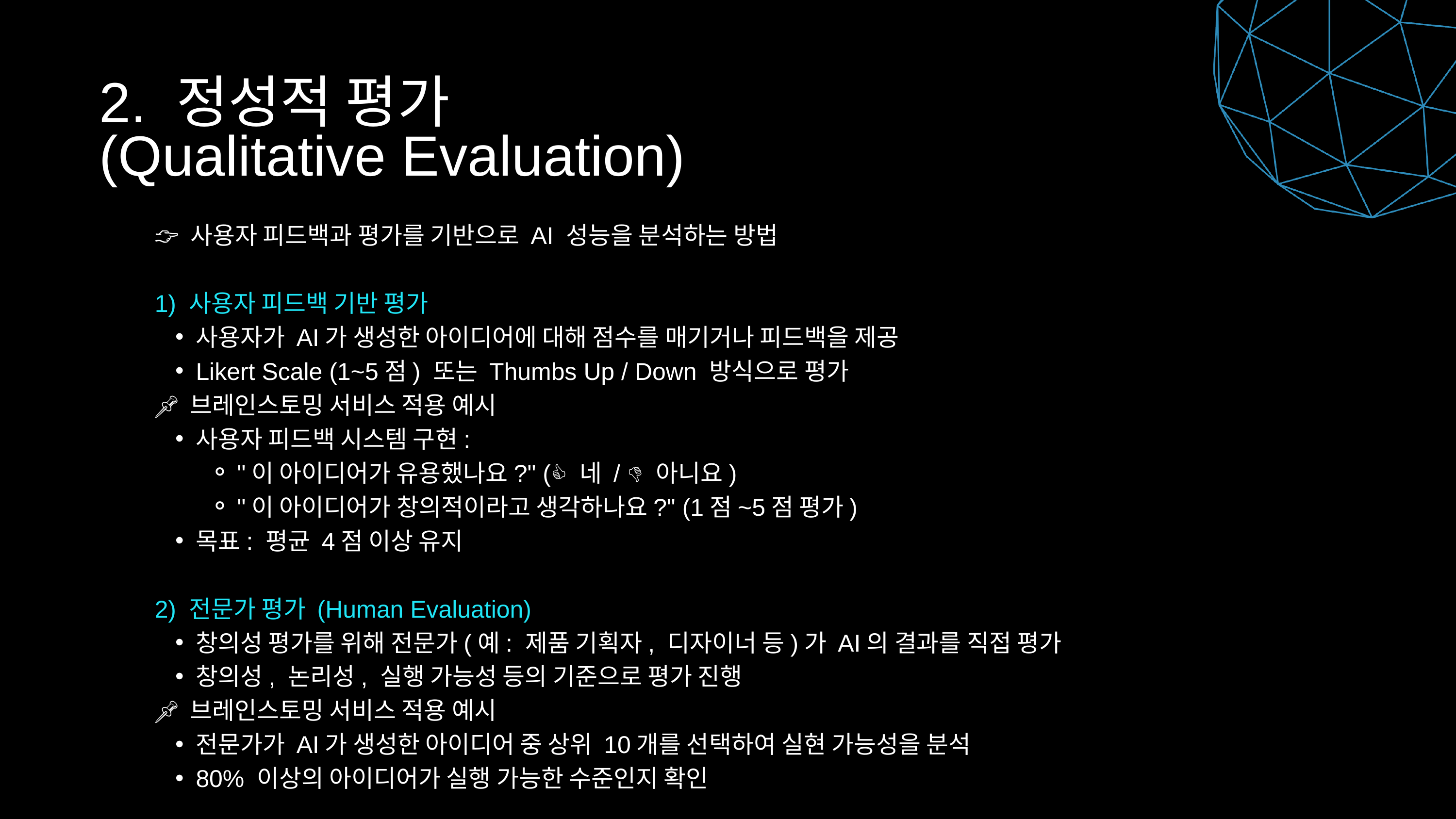

2. 정성적 평가
(Qualitative Evaluation)

👉 사용자 피드백과 평가를 기반으로 AI 성능을 분석하는 방법

1) 사용자 피드백 기반 평가
사용자가 AI가 생성한 아이디어에 대해 점수를 매기거나 피드백을 제공
Likert Scale (1~5점) 또는 Thumbs Up / Down 방식으로 평가
📌 브레인스토밍 서비스 적용 예시
사용자 피드백 시스템 구현:
"이 아이디어가 유용했나요?" (👍 네 / 👎 아니요)
"이 아이디어가 창의적이라고 생각하나요?" (1점~5점 평가)
목표: 평균 4점 이상 유지

2) 전문가 평가 (Human Evaluation)
창의성 평가를 위해 전문가(예: 제품 기획자, 디자이너 등)가 AI의 결과를 직접 평가
창의성, 논리성, 실행 가능성 등의 기준으로 평가 진행
📌 브레인스토밍 서비스 적용 예시
전문가가 AI가 생성한 아이디어 중 상위 10개를 선택하여 실현 가능성을 분석
80% 이상의 아이디어가 실행 가능한 수준인지 확인
www.reallygreatsite.com